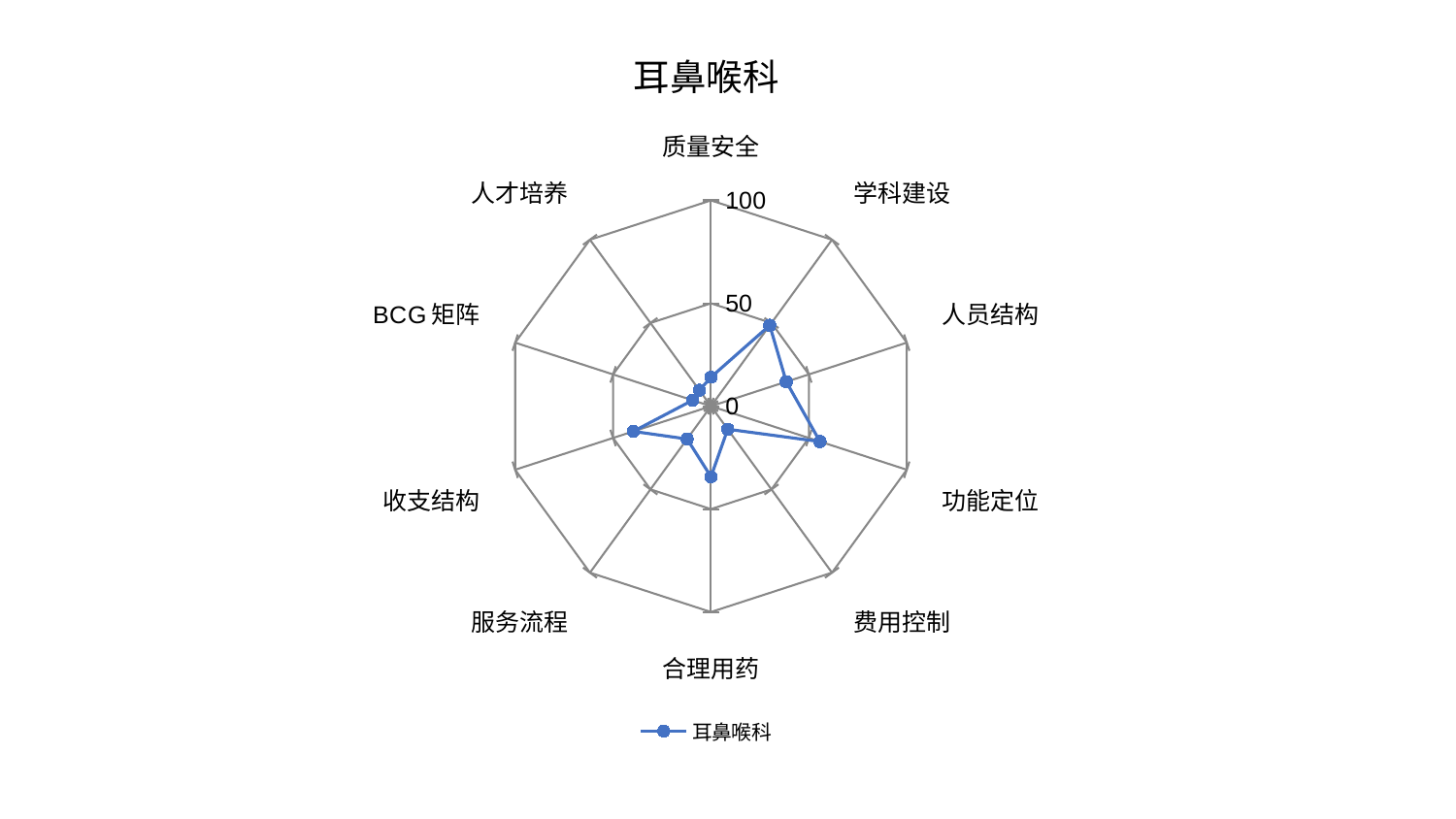

### Chart: 耳鼻喉科

| Category | 耳鼻喉科 |
|---|---|
| 质量安全 | 14.09677645558819 |
| 学科建设 | 48.570667519775604 |
| 人员结构 | 38.46680908855553 |
| 功能定位 | 55.68746870372881 |
| 费用控制 | 13.86151901826371 |
| 合理用药 | 34.28951154379213 |
| 服务流程 | 19.718715423558205 |
| 收支结构 | 39.66808276242008 |
| BCG矩阵 | 9.350444093169967 |
| 人才培养 | 9.560507157524759 |
109